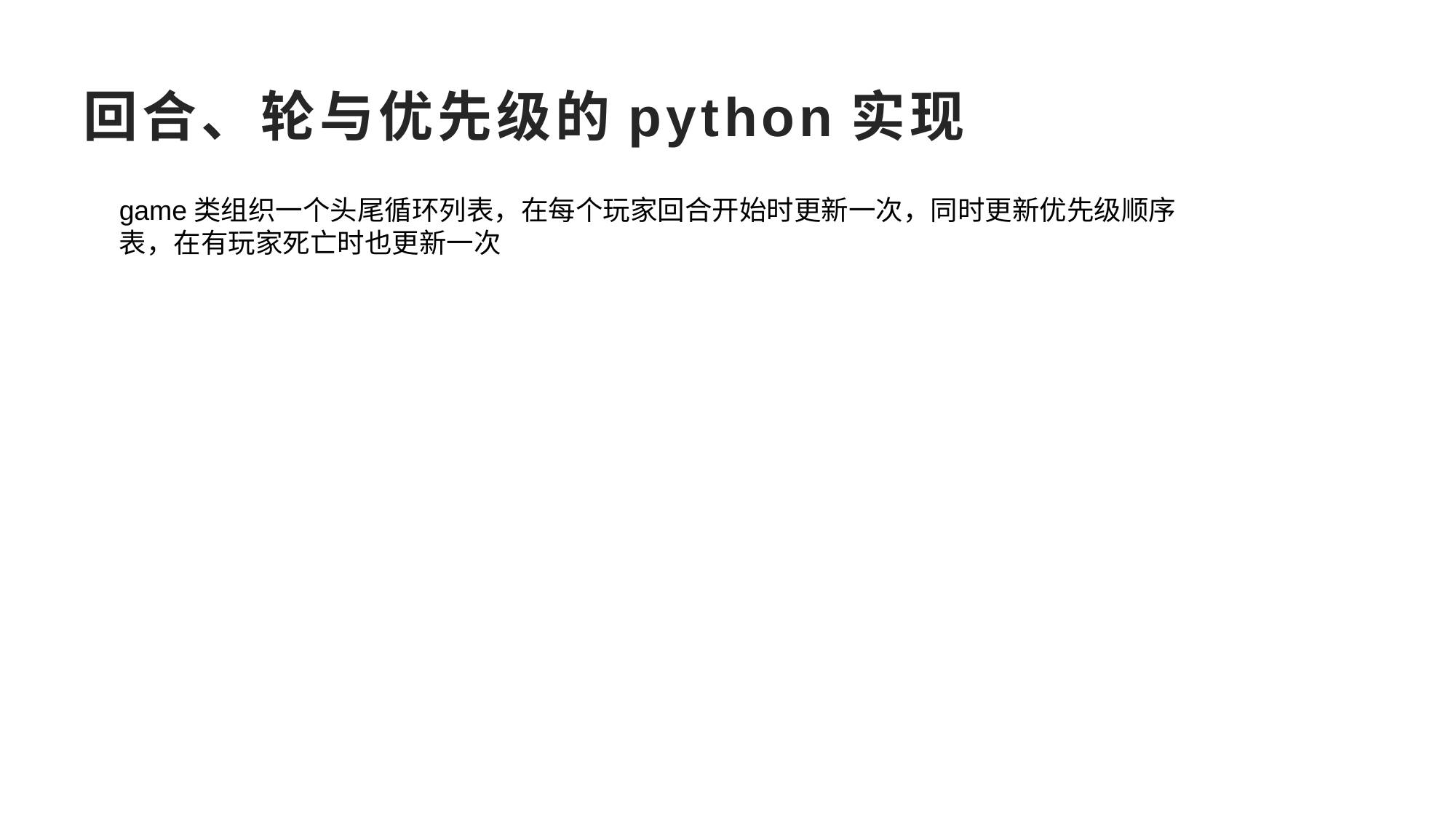

# 回合、轮与优先级的python实现
game类组织一个头尾循环列表，在每个玩家回合开始时更新一次，同时更新优先级顺序表，在有玩家死亡时也更新一次